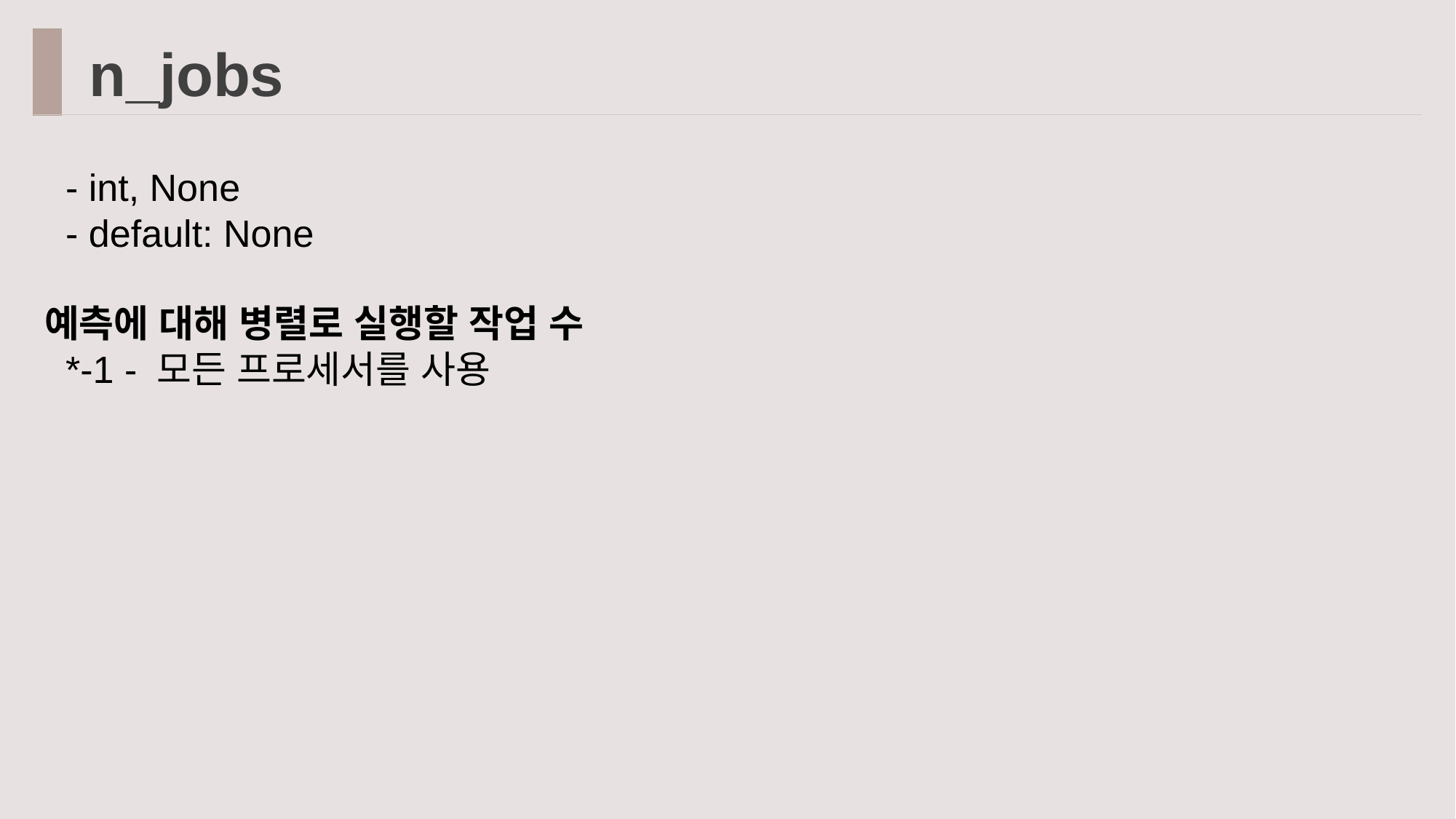

n_jobs
  - int, None
  - default: None

예측에 대해 병렬로 실행할 작업 수
  *-1 - 모든 프로세서를 사용